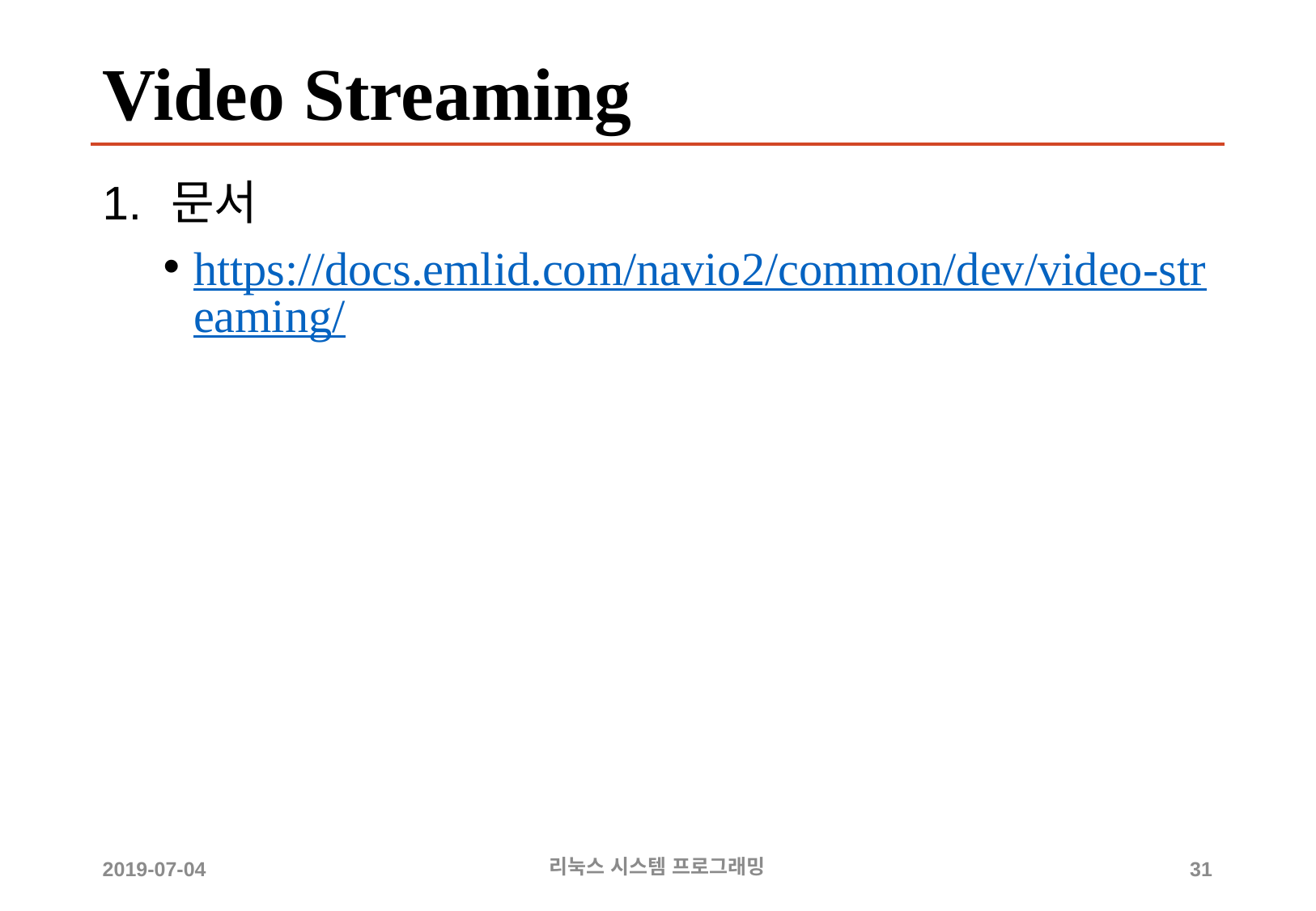

# Video Streaming
문서
https://docs.emlid.com/navio2/common/dev/video-streaming/

2019-07-04
리눅스 시스템 프로그래밍
31